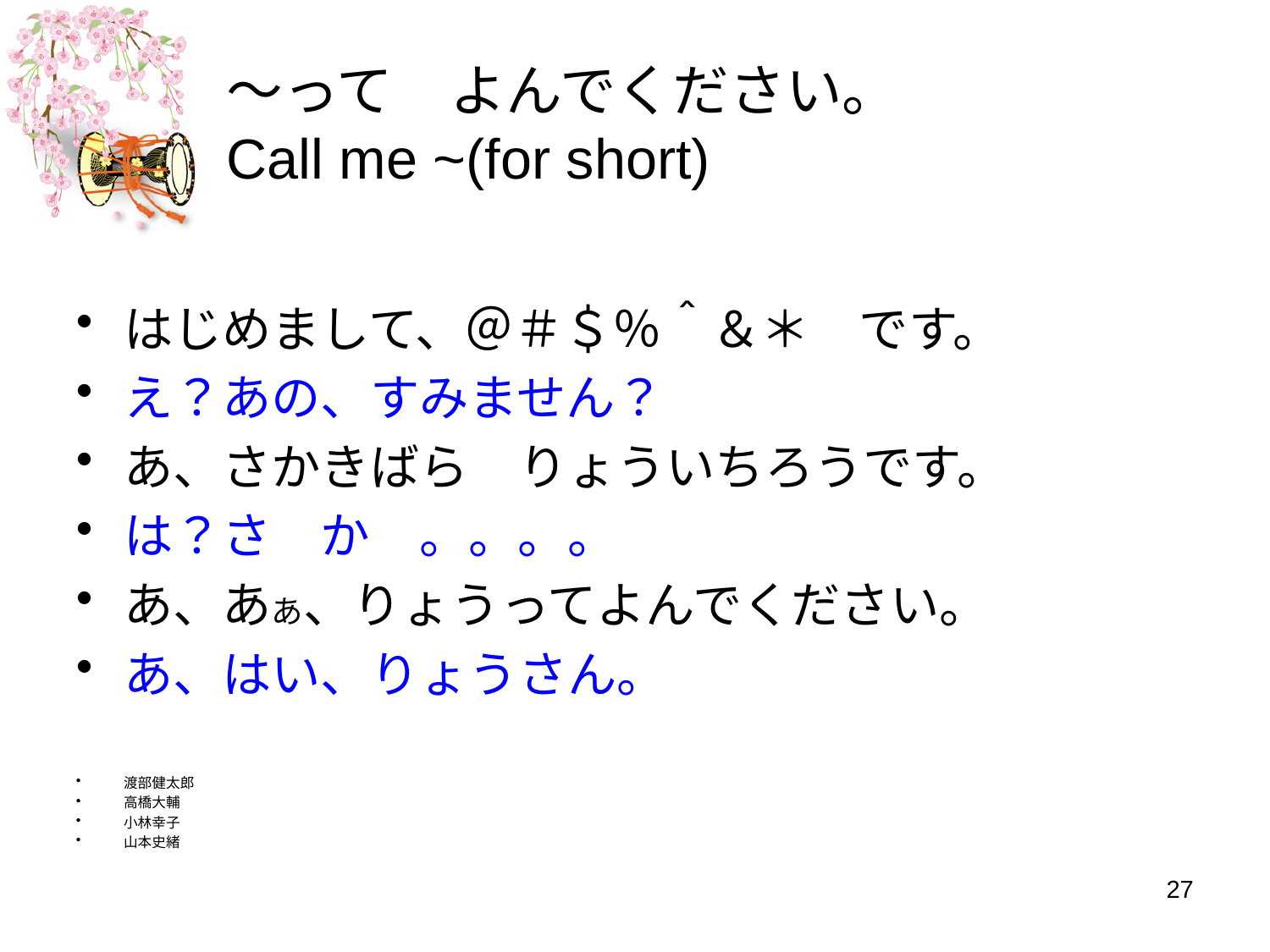

# 〜って　よんでください。 Call me ~(for short)

はじめまして、＠＃＄％＾＆＊　です。
え？あの、すみません？
あ、さかきばら　りょういちろうです。
は？さ　か　。。。。
あ、ああ、りょうってよんでください。
あ、はい、りょうさん。

渡部健太郎
高橋大輔
小林幸子
山本史緒

27